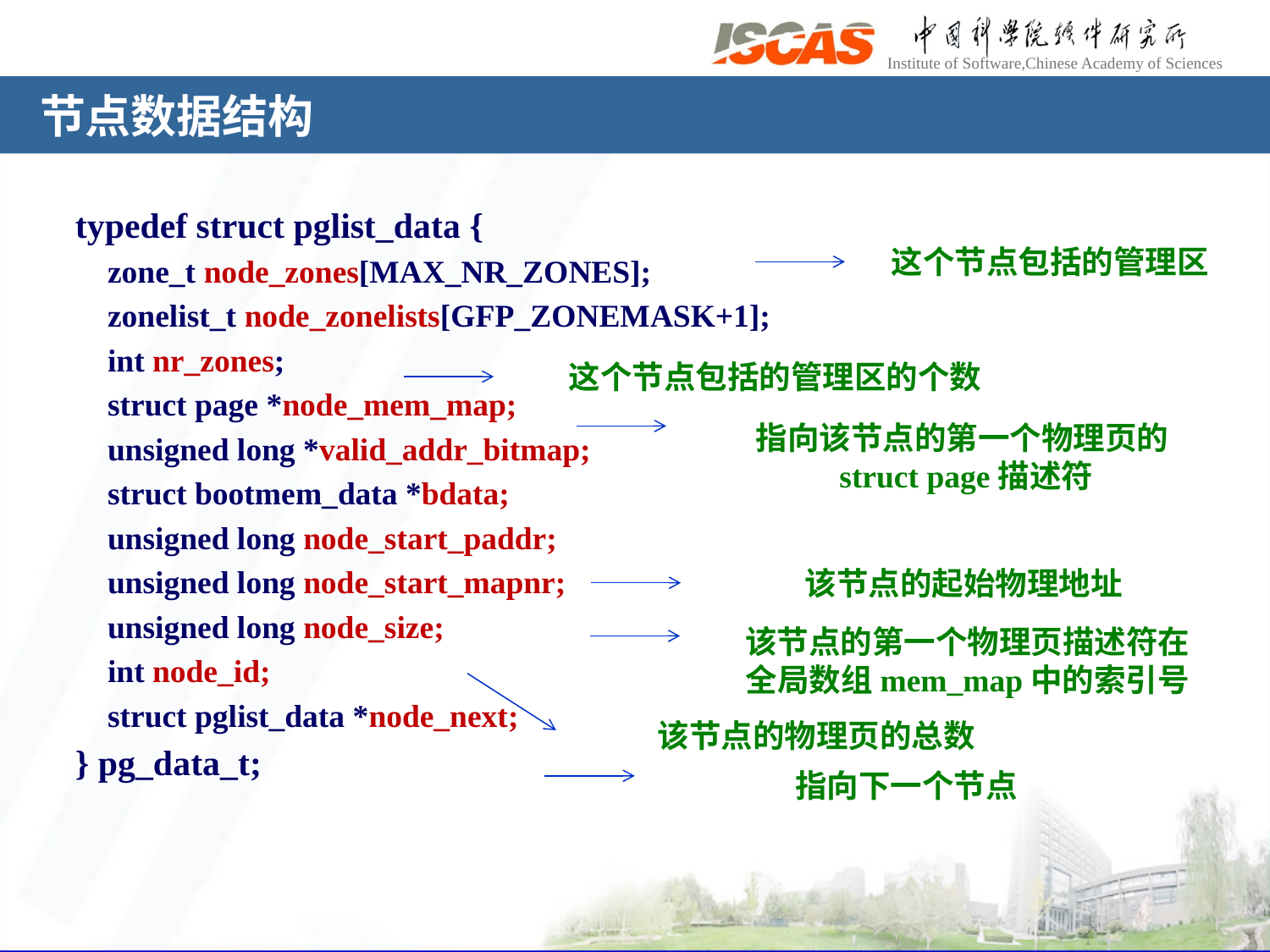

# 节点数据结构
typedef struct pglist_data {
    zone_t node_zones[MAX_NR_ZONES];
    zonelist_t node_zonelists[GFP_ZONEMASK+1];
    int nr_zones;
    struct page *node_mem_map;
    unsigned long *valid_addr_bitmap;
    struct bootmem_data *bdata;
    unsigned long node_start_paddr;
    unsigned long node_start_mapnr;
    unsigned long node_size;
    int node_id;
    struct pglist_data *node_next;
} pg_data_t;

这个节点包括的管理区
这个节点包括的管理区的个数
指向该节点的第一个物理页的struct page描述符
该节点的起始物理地址
该节点的第一个物理页描述符在全局数组mem_map中的索引号
该节点的物理页的总数
指向下一个节点